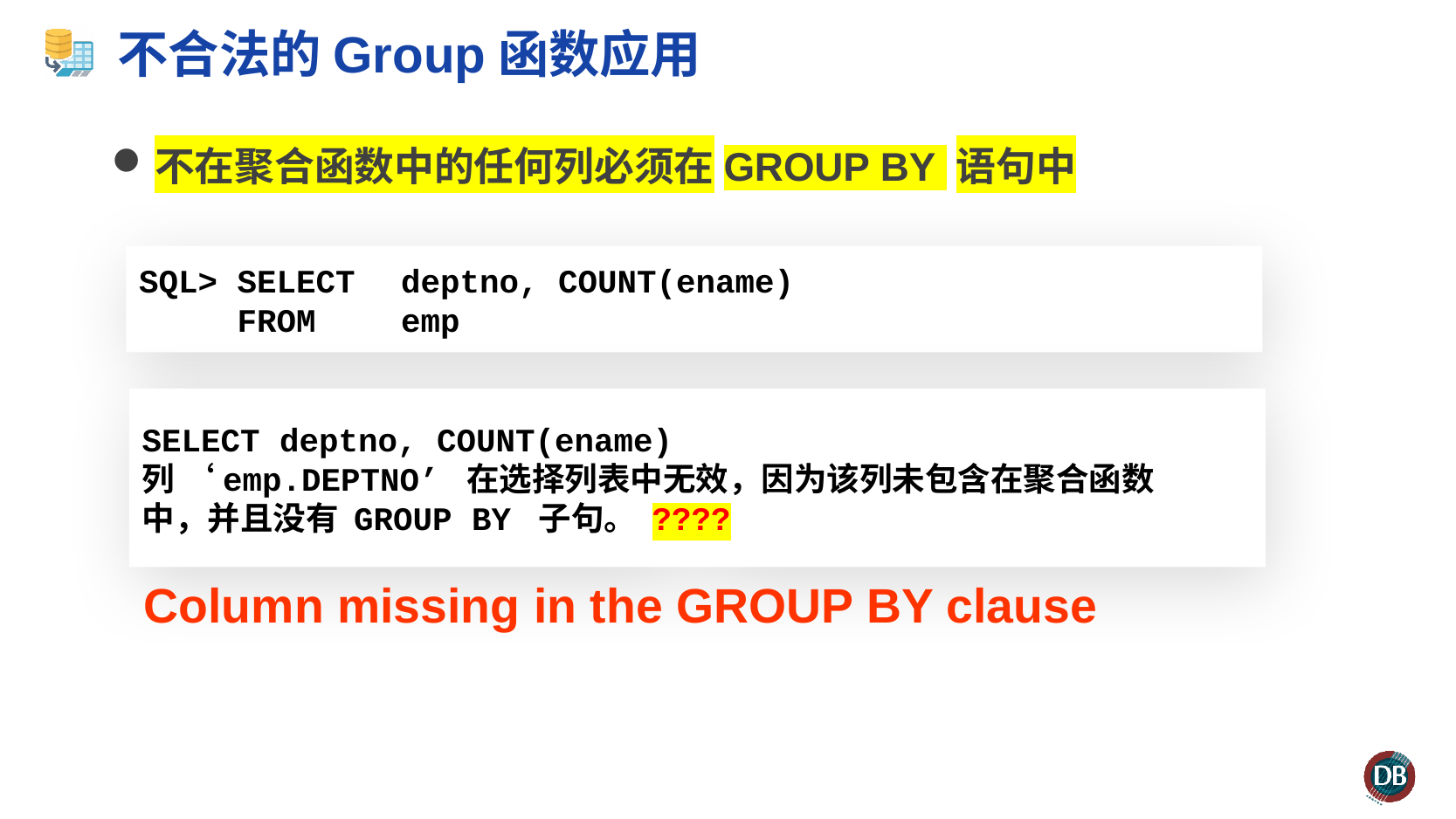

# 不合法的Group函数应用
不在聚合函数中的任何列必须在GROUP BY 语句中
SQL> SELECT	deptno, COUNT(ename)
     FROM	emp
SELECT deptno, COUNT(ename)
列 ‘emp.DEPTNO’ 在选择列表中无效，因为该列未包含在聚合函数
中，并且没有 GROUP BY 子句。 ????
Column missing in the GROUP BY clause